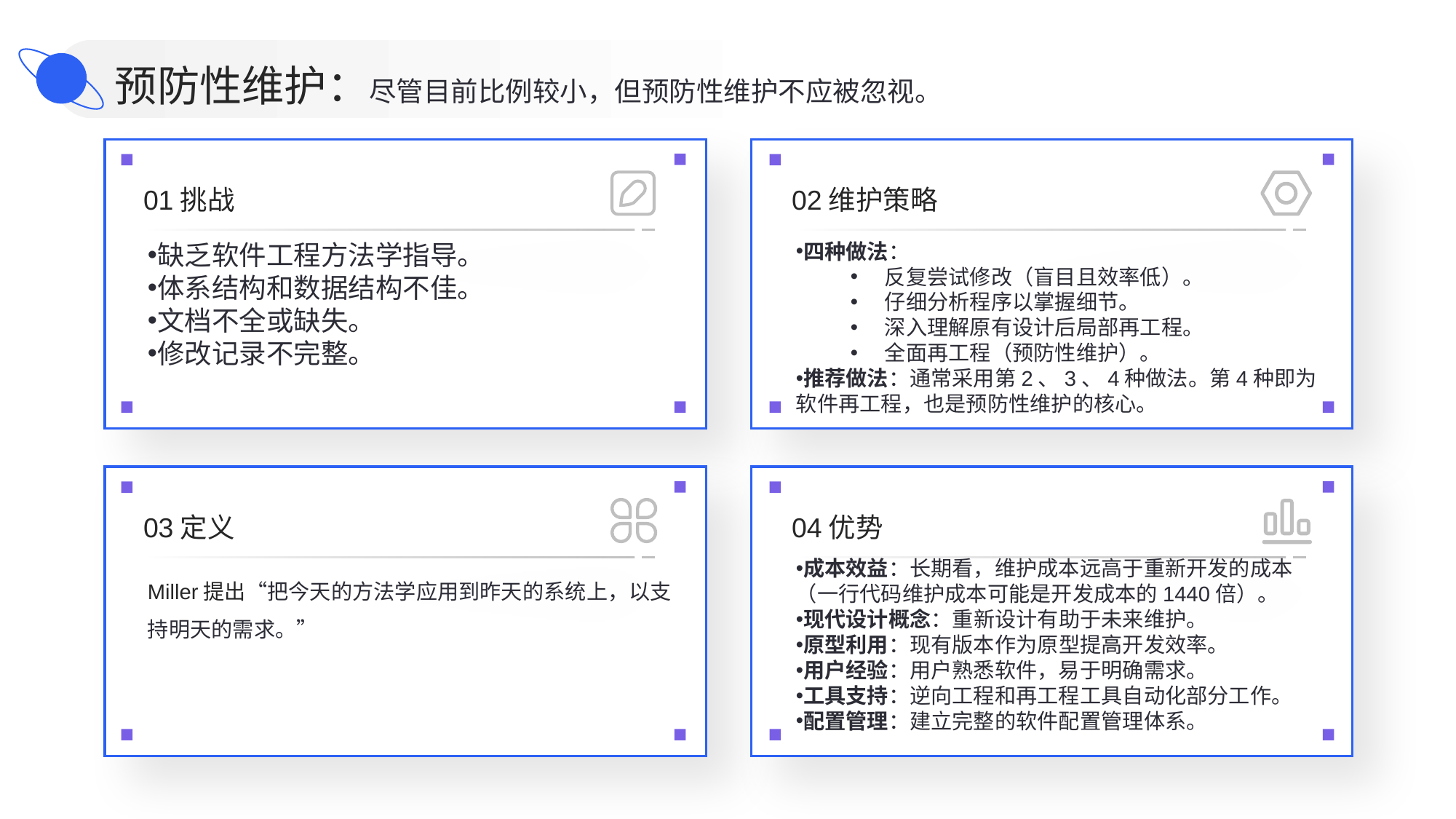

预防性维护：尽管目前比例较小，但预防性维护不应被忽视。

01挑战
02维护策略

缺乏软件工程方法学指导。
体系结构和数据结构不佳。
文档不全或缺失。
修改记录不完整。

四种做法：
反复尝试修改（盲目且效率低）。
仔细分析程序以掌握细节。
深入理解原有设计后局部再工程。
全面再工程（预防性维护）。
推荐做法：通常采用第2、3、4种做法。第4种即为软件再工程，也是预防性维护的核心。

03定义
04优势

成本效益：长期看，维护成本远高于重新开发的成本（一行代码维护成本可能是开发成本的1440倍）。
现代设计概念：重新设计有助于未来维护。
原型利用：现有版本作为原型提高开发效率。
用户经验：用户熟悉软件，易于明确需求。
工具支持：逆向工程和再工程工具自动化部分工作。
配置管理：建立完整的软件配置管理体系。

Miller提出“把今天的方法学应用到昨天的系统上，以支持明天的需求。”